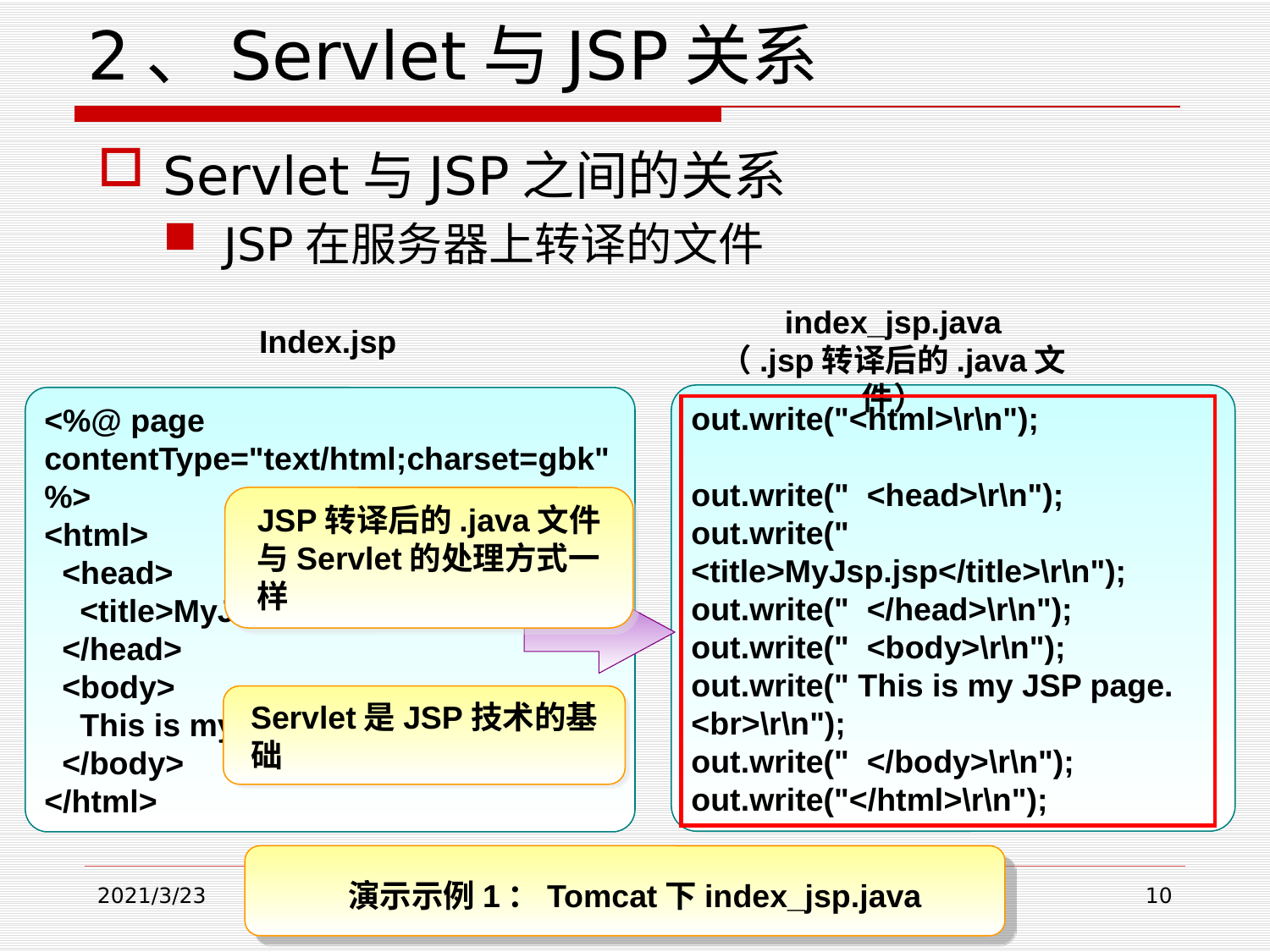

# 2、Servlet与JSP关系
Servlet与JSP之间的关系
JSP在服务器上转译的文件

index_jsp.java
（.jsp转译后的.java文件）
Index.jsp
out.write("<html>\r\n");

out.write("  <head>\r\n");
out.write("    <title>MyJsp.jsp</title>\r\n");
out.write("  </head>\r\n");
out.write("  <body>\r\n");
out.write(" This is my JSP page. <br>\r\n");
out.write("  </body>\r\n");
out.write("</html>\r\n");
<%@ page contentType="text/html;charset=gbk" %>
<html>
  <head>
    <title>MyJsp</title>
  </head>
  <body>
    This is my JSP page. <br>
  </body>
</html>

JSP转译后的.java文件与Servlet的处理方式一样

Servlet是JSP技术的基础
 演示示例1：Tomcat下index_jsp.java
2021/3/23
10